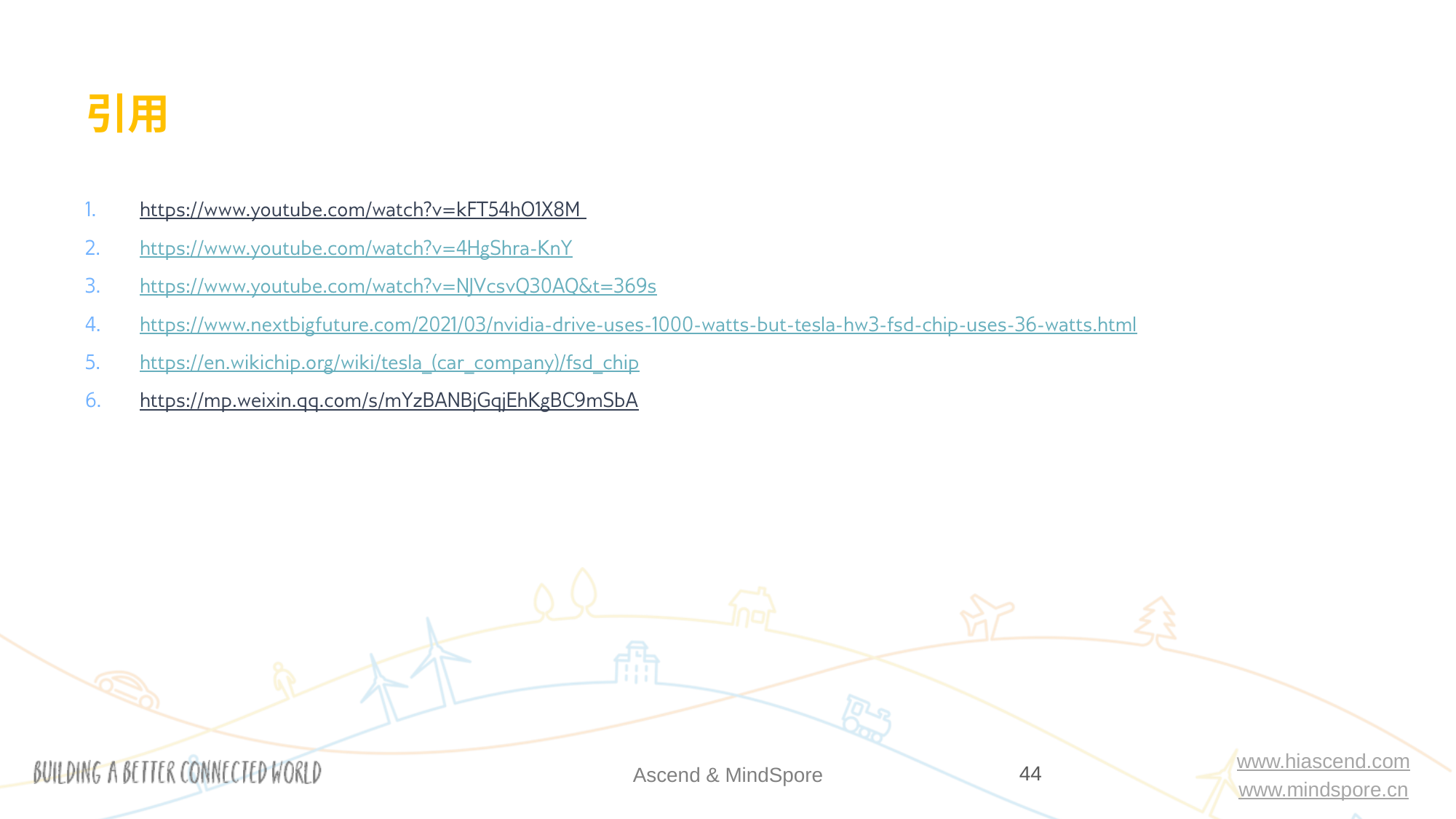

# 引用
https://www.youtube.com/watch?v=kFT54hO1X8M
https://www.youtube.com/watch?v=4HgShra-KnY
https://www.youtube.com/watch?v=NJVcsvQ30AQ&t=369s
https://www.nextbigfuture.com/2021/03/nvidia-drive-uses-1000-watts-but-tesla-hw3-fsd-chip-uses-36-watts.html
https://en.wikichip.org/wiki/tesla_(car_company)/fsd_chip
https://mp.weixin.qq.com/s/mYzBANBjGqjEhKgBC9mSbA